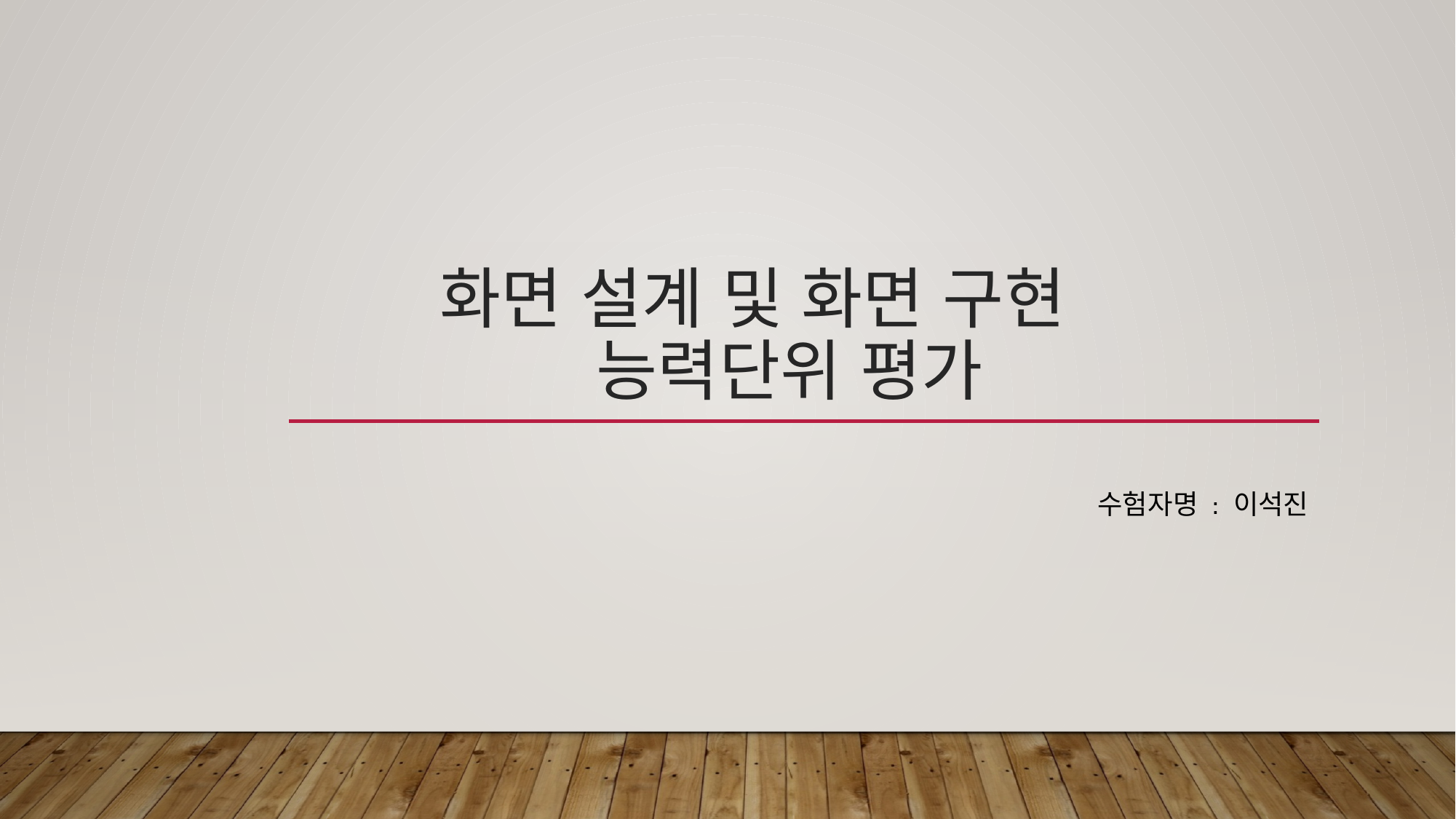

# 화면 설계 및 화면 구현     능력단위 평가

수험자명 : 이석진